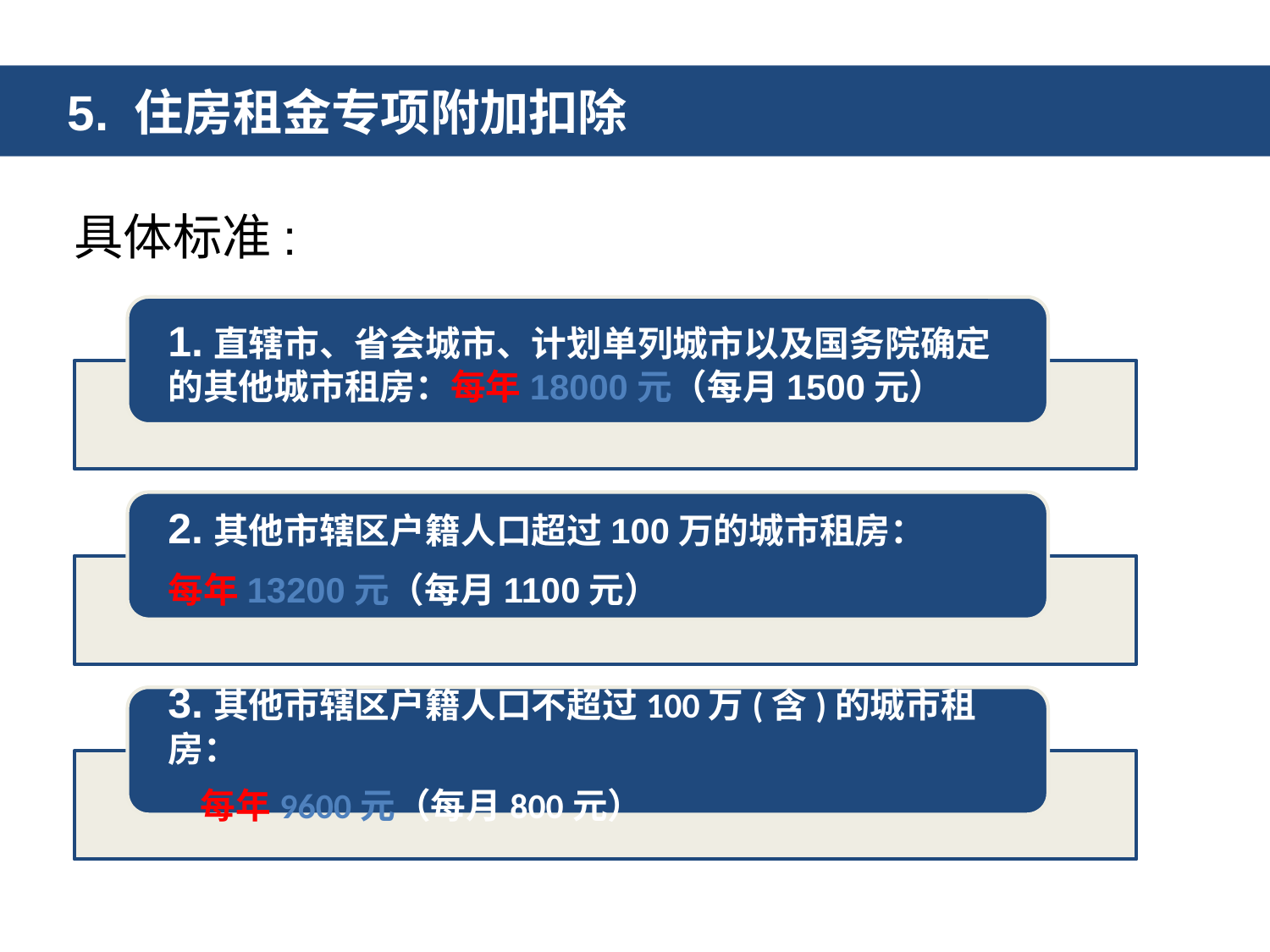

5. 住房租金专项附加扣除
具体标准:
1.直辖市、省会城市、计划单列城市以及国务院确定的其他城市租房：每年18000元（每月1500元）
2.其他市辖区户籍人口超过100万的城市租房：
每年13200元（每月1100元）
3.其他市辖区户籍人口不超过100万(含)的城市租房：
   每年9600元（每月800元）